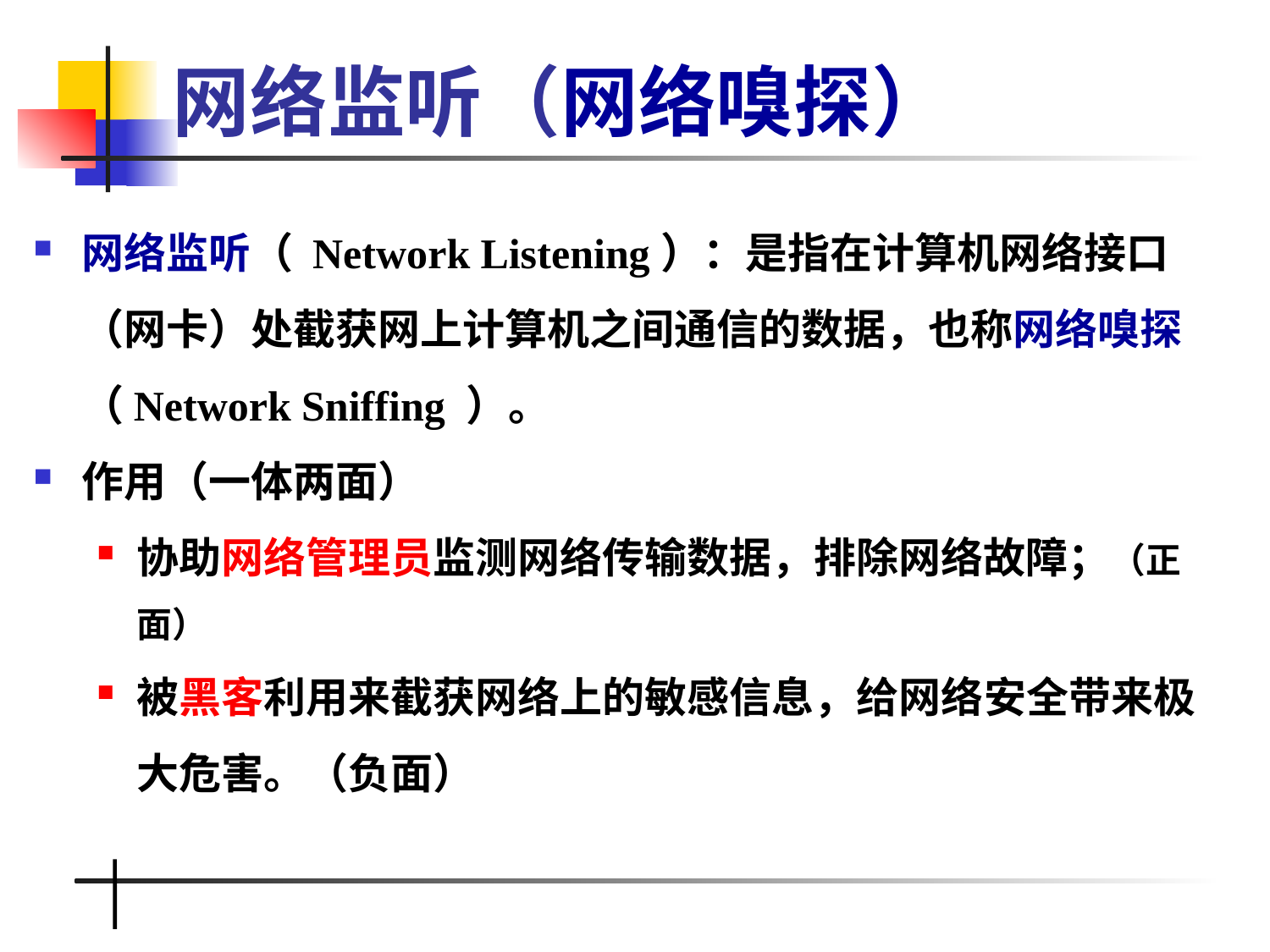

# 网络监听（网络嗅探）
网络监听（ Network Listening）：是指在计算机网络接口（网卡）处截获网上计算机之间通信的数据，也称网络嗅探（Network Sniffing ）。
作用（一体两面）
协助网络管理员监测网络传输数据，排除网络故障；（正面）
被黑客利用来截获网络上的敏感信息，给网络安全带来极大危害。（负面）